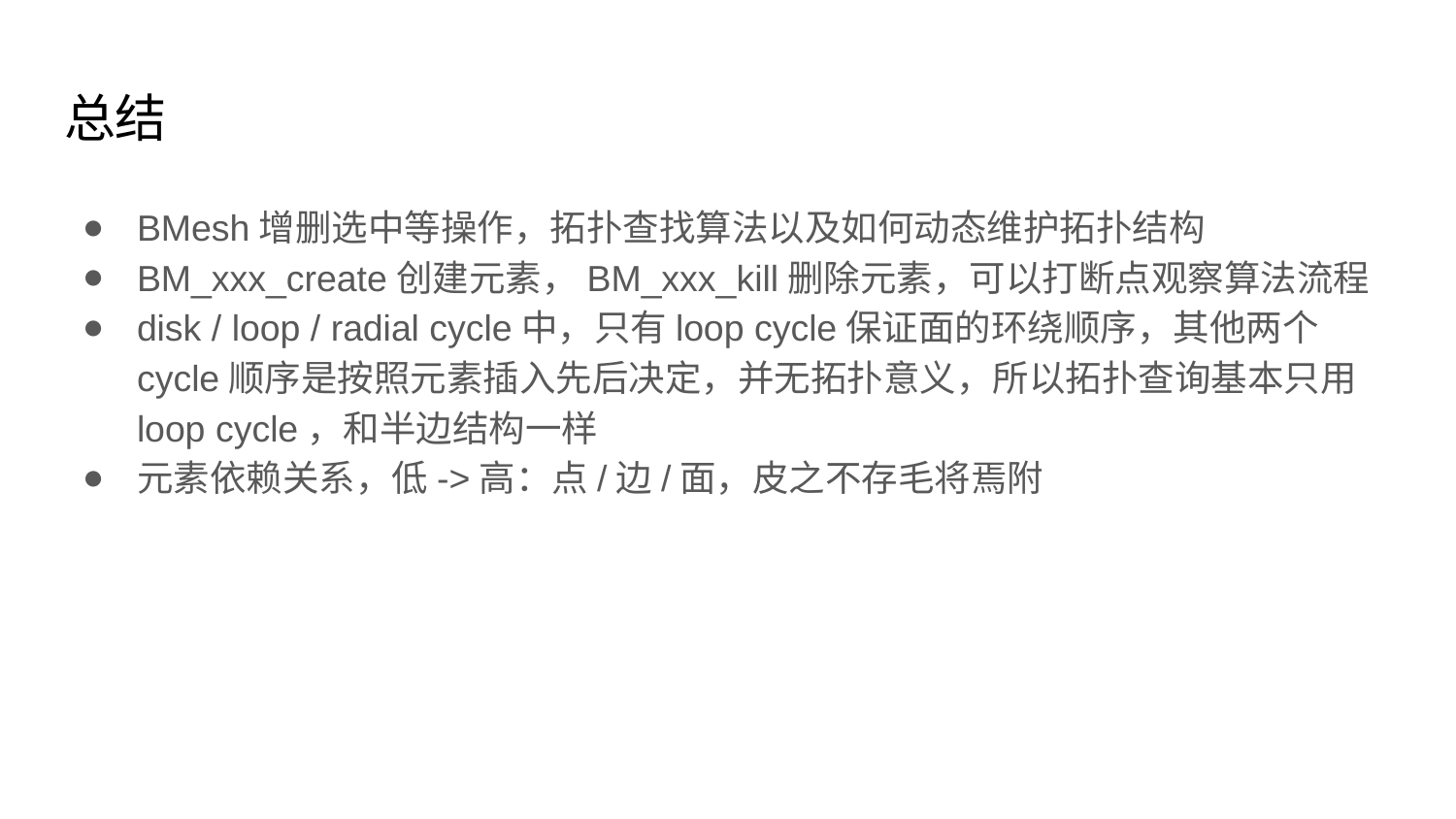

# 总结
BMesh增删选中等操作，拓扑查找算法以及如何动态维护拓扑结构
BM_xxx_create创建元素，BM_xxx_kill删除元素，可以打断点观察算法流程
disk / loop / radial cycle中，只有loop cycle保证面的环绕顺序，其他两个cycle顺序是按照元素插入先后决定，并无拓扑意义，所以拓扑查询基本只用loop cycle，和半边结构一样
元素依赖关系，低->高：点/边/面，皮之不存毛将焉附